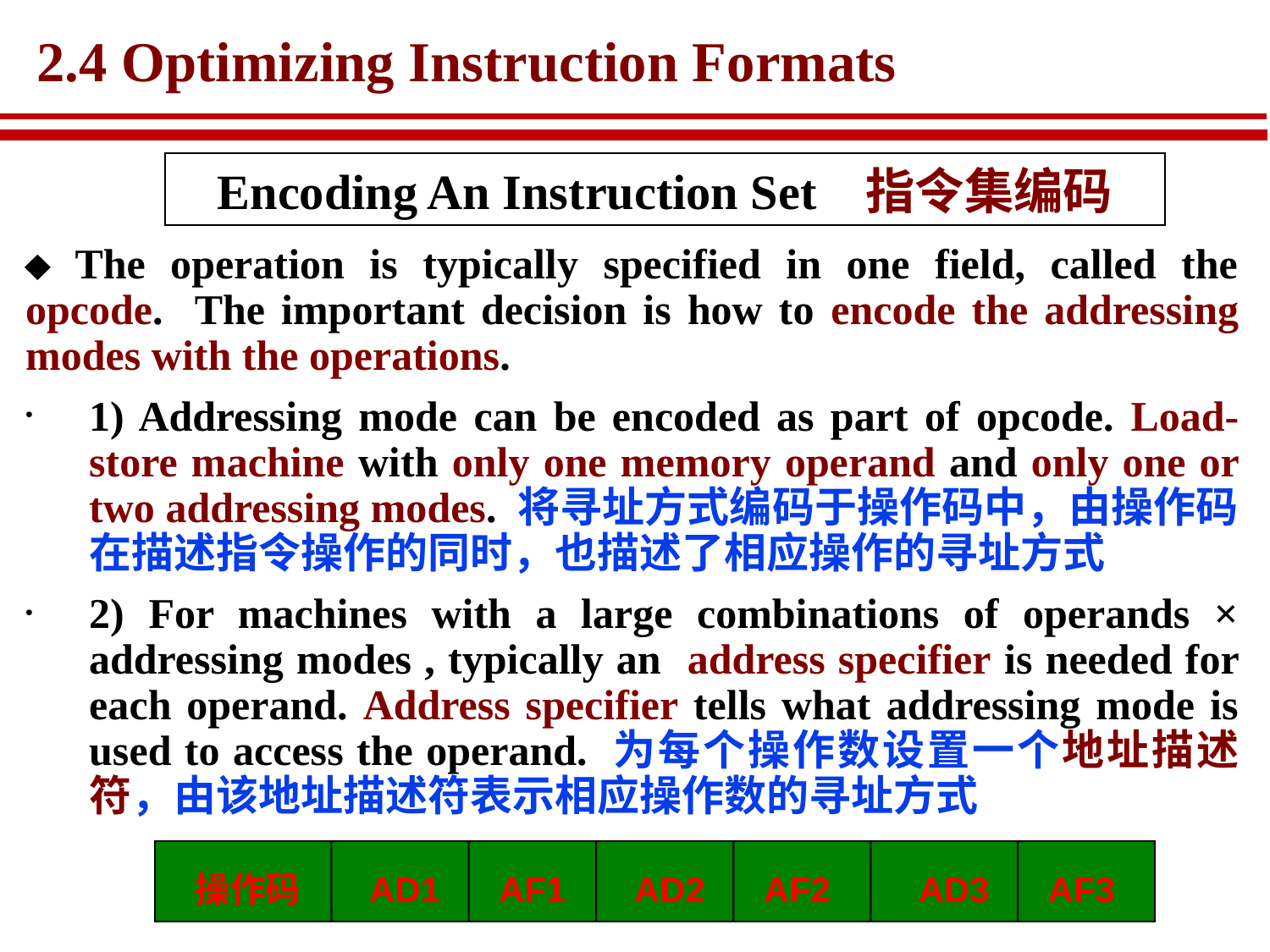

# 2.4 Optimizing Instruction Formats
Encoding An Instruction Set   指令集编码
♦ The operation is typically specified in one field, called the opcode.  The important decision is how to encode the addressing modes with the operations.
1) Addressing mode can be encoded as part of opcode. Load-store machine with only one memory operand and only one or two addressing modes. 将寻址方式编码于操作码中，由操作码在描述指令操作的同时，也描述了相应操作的寻址方式
2) For machines with a large combinations of operands × addressing modes , typically an  address specifier is needed for each operand. Address specifier tells what addressing mode is used to access the operand. 为每个操作数设置一个地址描述符，由该地址描述符表示相应操作数的寻址方式

操作码
AD1
AF1
AD2
AF2
AD3
AF3